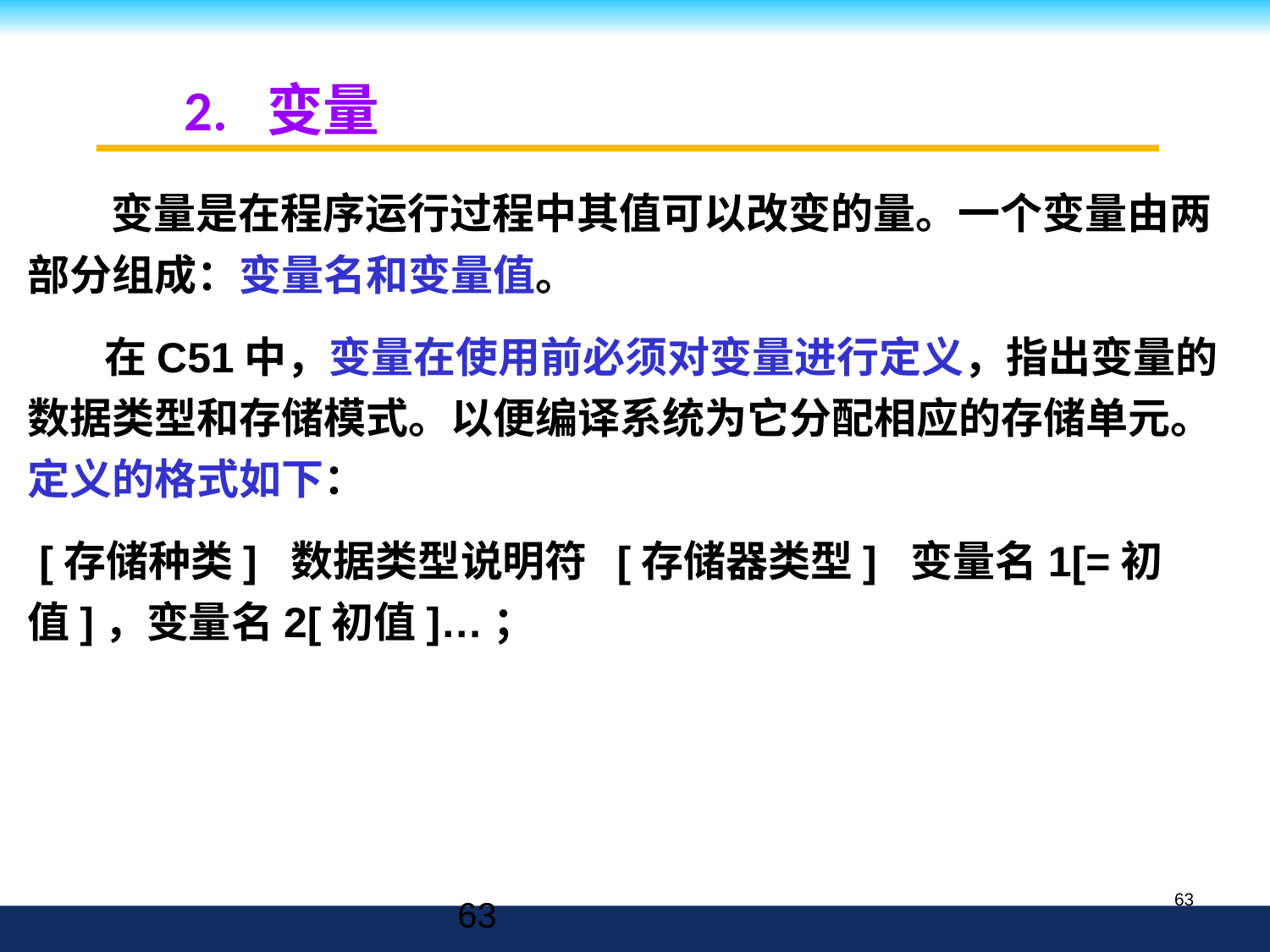

2.  变量
       变量是在程序运行过程中其值可以改变的量。一个变量由两部分组成：变量名和变量值。
       在C51中，变量在使用前必须对变量进行定义，指出变量的数据类型和存储模式。以便编译系统为它分配相应的存储单元。定义的格式如下：
 [存储种类]  数据类型说明符  [存储器类型]  变量名1[=初值]，变量名2[初值]…；
63
63